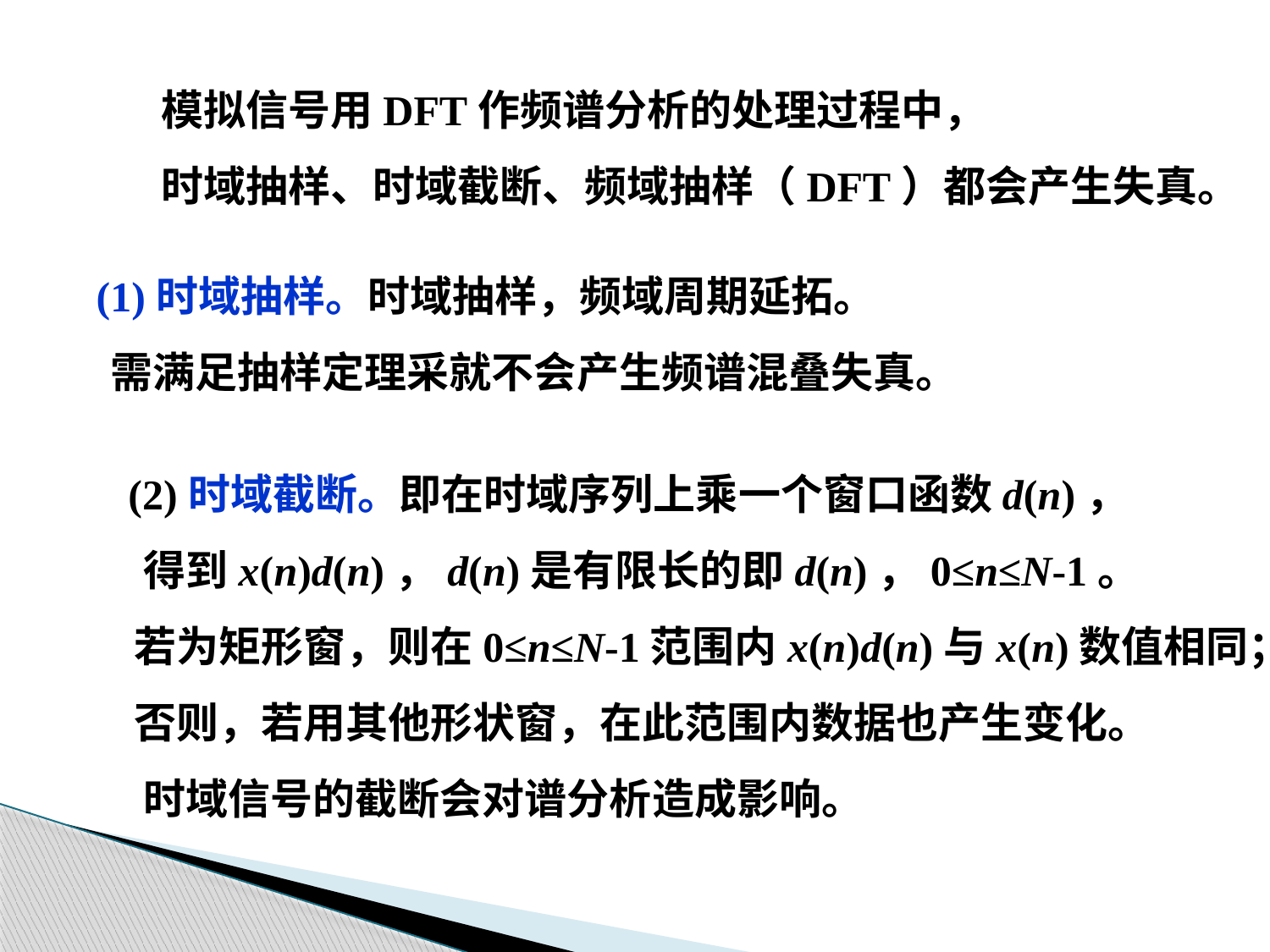

模拟信号用DFT作频谱分析的处理过程中，
时域抽样、时域截断、频域抽样（DFT）都会产生失真。
     (1)时域抽样。时域抽样，频域周期延拓。
      需满足抽样定理采就不会产生频谱混叠失真。
    (2)时域截断。即在时域序列上乘一个窗口函数d(n)，
     得到x(n)d(n)，d(n)是有限长的即d(n)，0≤n≤N-1。
    若为矩形窗，则在0≤n≤N-1范围内x(n)d(n)与x(n)数值相同；
    否则，若用其他形状窗，在此范围内数据也产生变化。
     时域信号的截断会对谱分析造成影响。